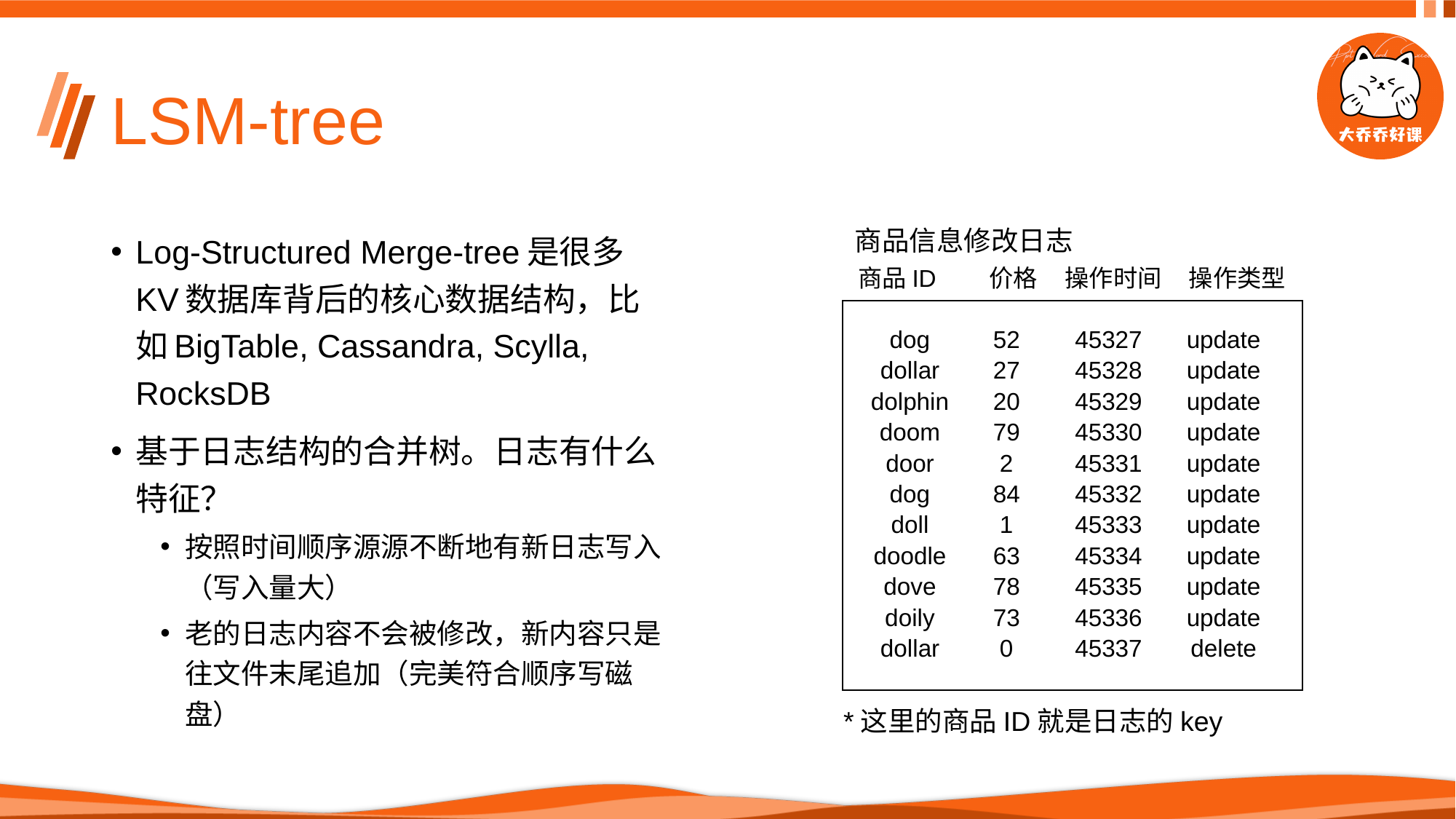

# LSM-tree
Log-Structured Merge-tree是很多KV数据库背后的核心数据结构，比如BigTable, Cassandra, Scylla,  RocksDB
基于日志结构的合并树。日志有什么特征？
按照时间顺序源源不断地有新日志写入（写入量大）
老的日志内容不会被修改，新内容只是往文件末尾追加（完美符合顺序写磁盘）
商品信息修改日志
  商品ID       价格     操作时间     操作类型

| dog | 52 | 45327 | update |
| --- | --- | --- | --- |
| dollar | 27 | 45328 | update |
| dolphin | 20 | 45329 | update |
| doom | 79 | 45330 | update |
| door | 2 | 45331 | update |
| dog | 84 | 45332 | update |
| doll | 1 | 45333 | update |
| doodle | 63 | 45334 | update |
| dove | 78 | 45335 | update |
| doily | 73 | 45336 | update |
| dollar | 0 | 45337 | delete |
*这里的商品ID就是日志的key